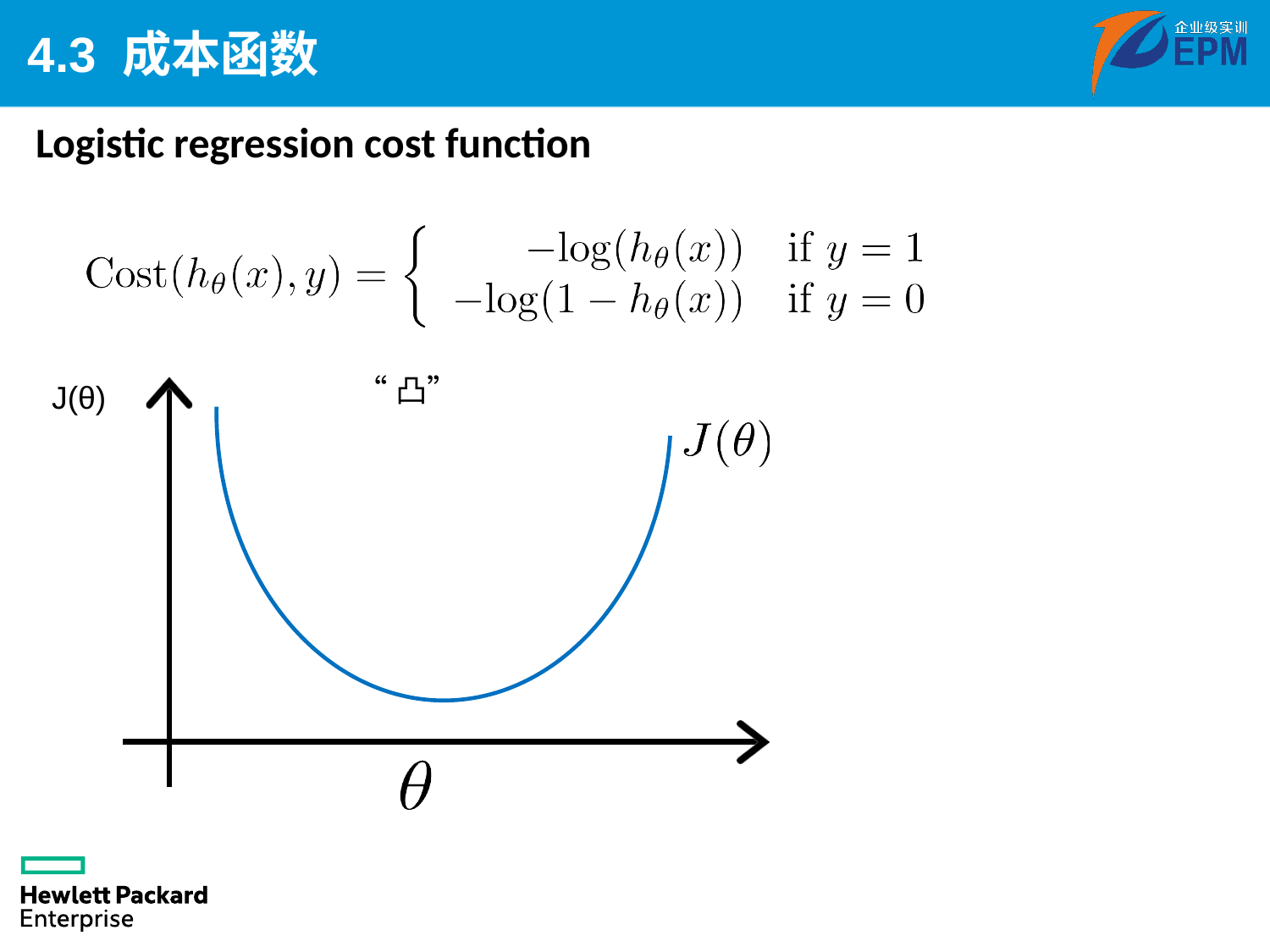

# 4.3 成本函数
Logistic regression cost function

“凸”
J(θ)